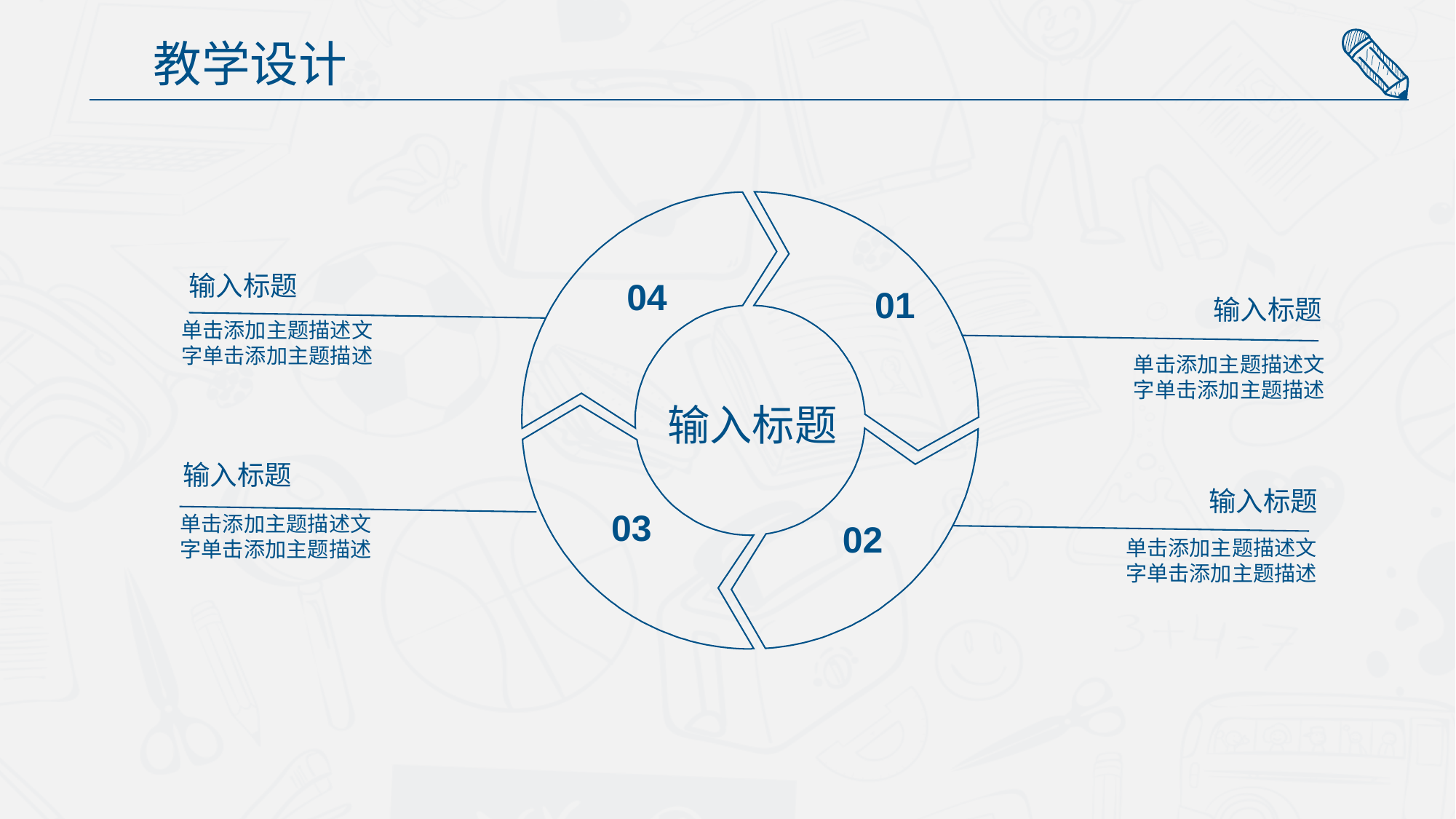

教学设计

04
01

03
02
输入标题
输入标题
单击添加主题描述文字单击添加主题描述
单击添加主题描述文字单击添加主题描述
输入标题
输入标题
输入标题
单击添加主题描述文字单击添加主题描述
单击添加主题描述文字单击添加主题描述